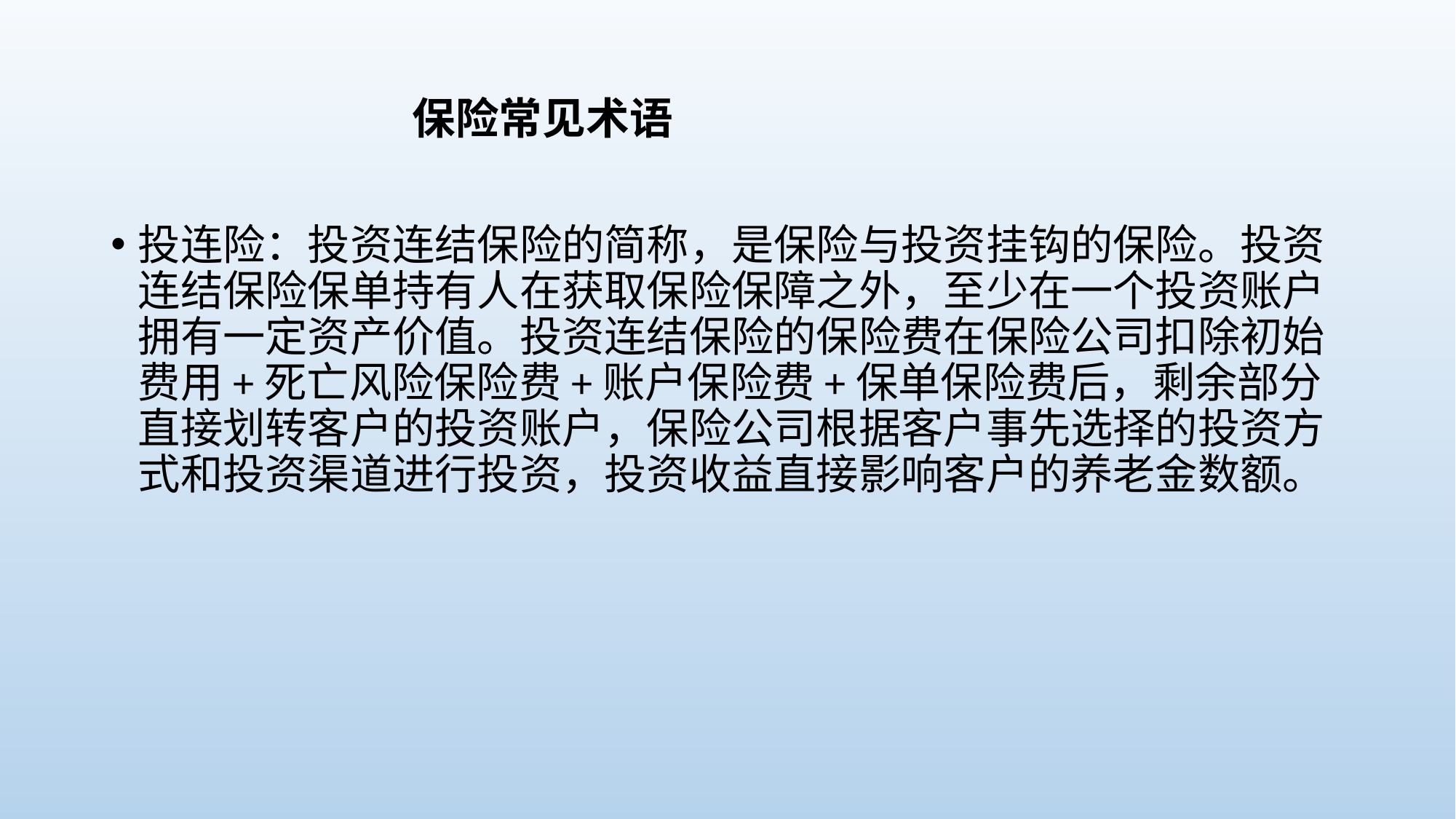

# 保险常见术语
投连险：投资连结保险的简称，是保险与投资挂钩的保险。投资连结保险保单持有人在获取保险保障之外，至少在一个投资账户拥有一定资产价值。投资连结保险的保险费在保险公司扣除初始费用+死亡风险保险费+账户保险费+保单保险费后，剩余部分直接划转客户的投资账户，保险公司根据客户事先选择的投资方式和投资渠道进行投资，投资收益直接影响客户的养老金数额。